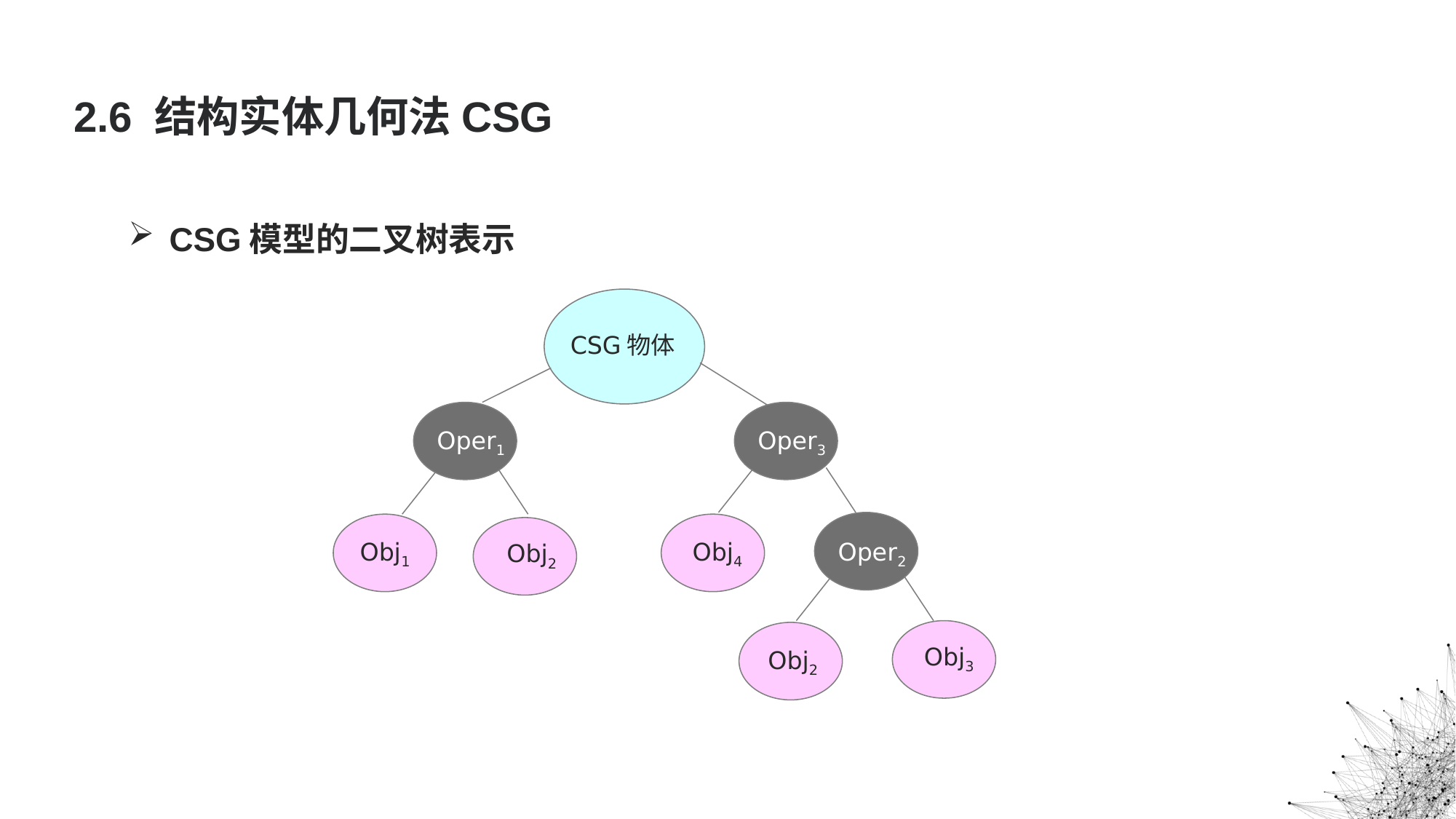

2.6 结构实体几何法CSG
CSG模型的二叉树表示

  CSG物体

Oper1

Oper3

Oper2

Obj1

Obj4

Obj2

Obj3

Obj2